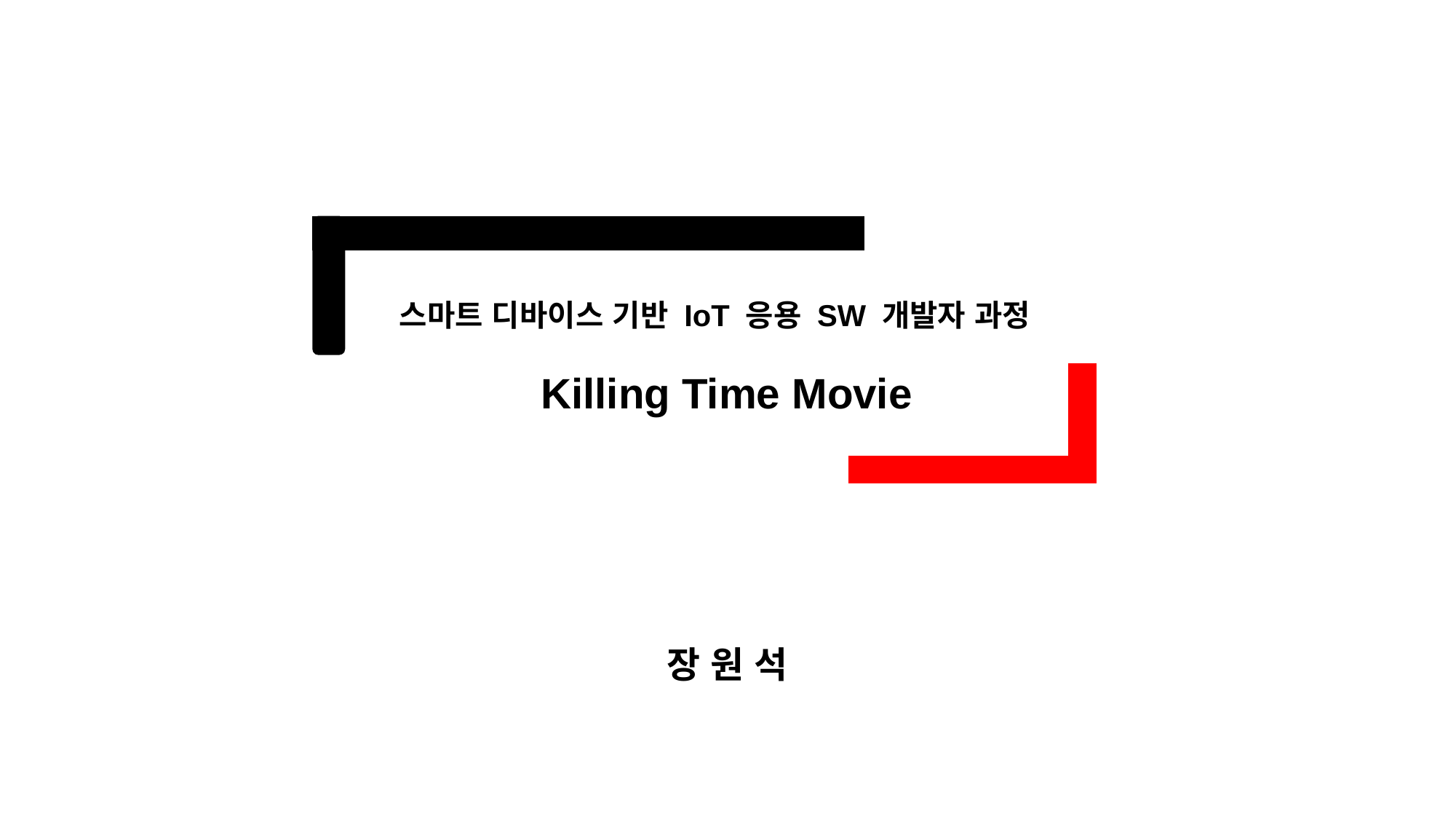

스마트 디바이스 기반 IoT 응용 SW 개발자 과정
Killing Time Movie

장 원 석